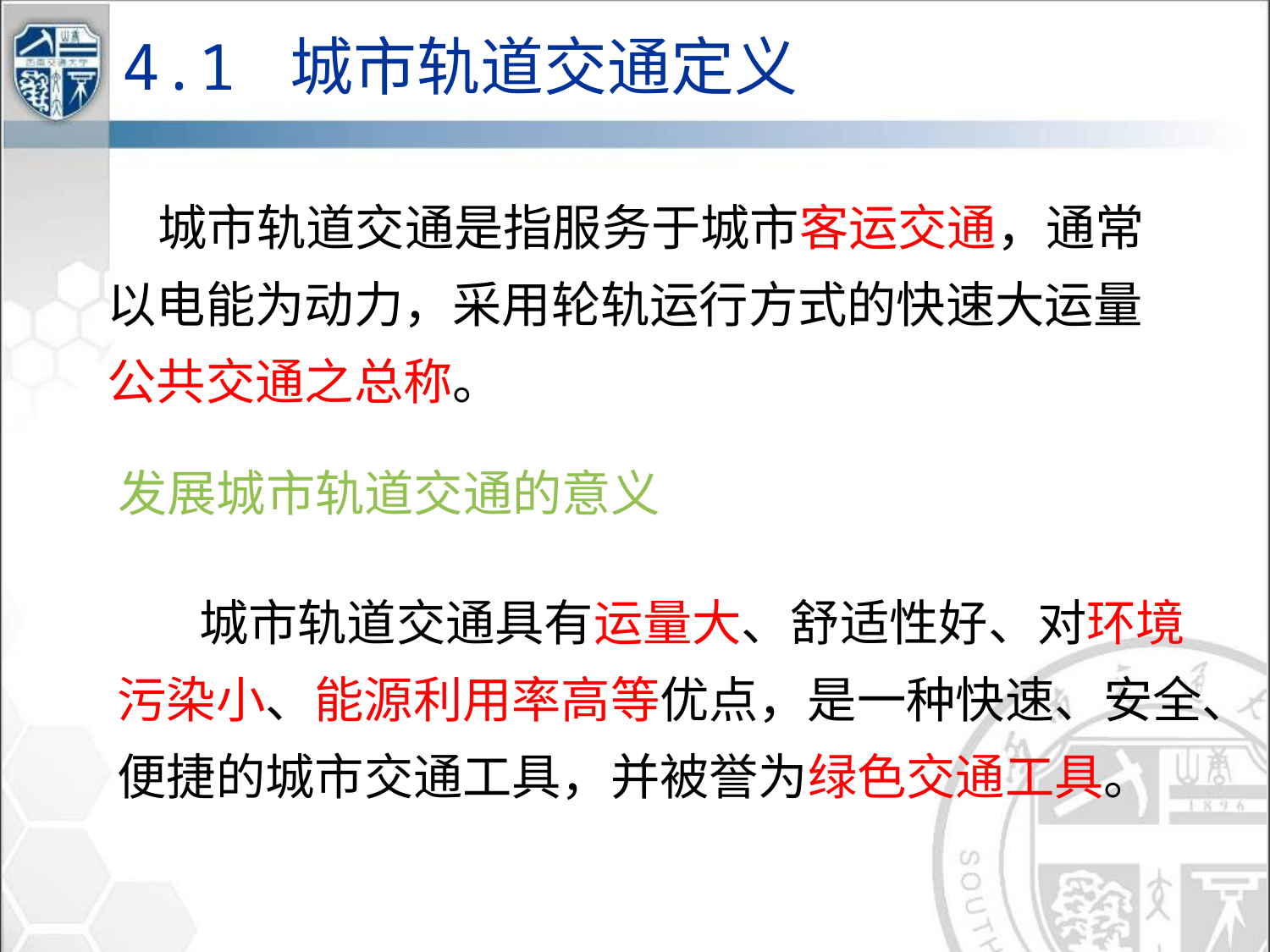

4.1 城市轨道交通定义
      城市轨道交通是指服务于城市客运交通，通常以电能为动力，采用轮轨运行方式的快速大运量公共交通之总称。
发展城市轨道交通的意义
          城市轨道交通具有运量大、舒适性好、对环境污染小、能源利用率高等优点，是一种快速、安全、便捷的城市交通工具，并被誉为绿色交通工具。